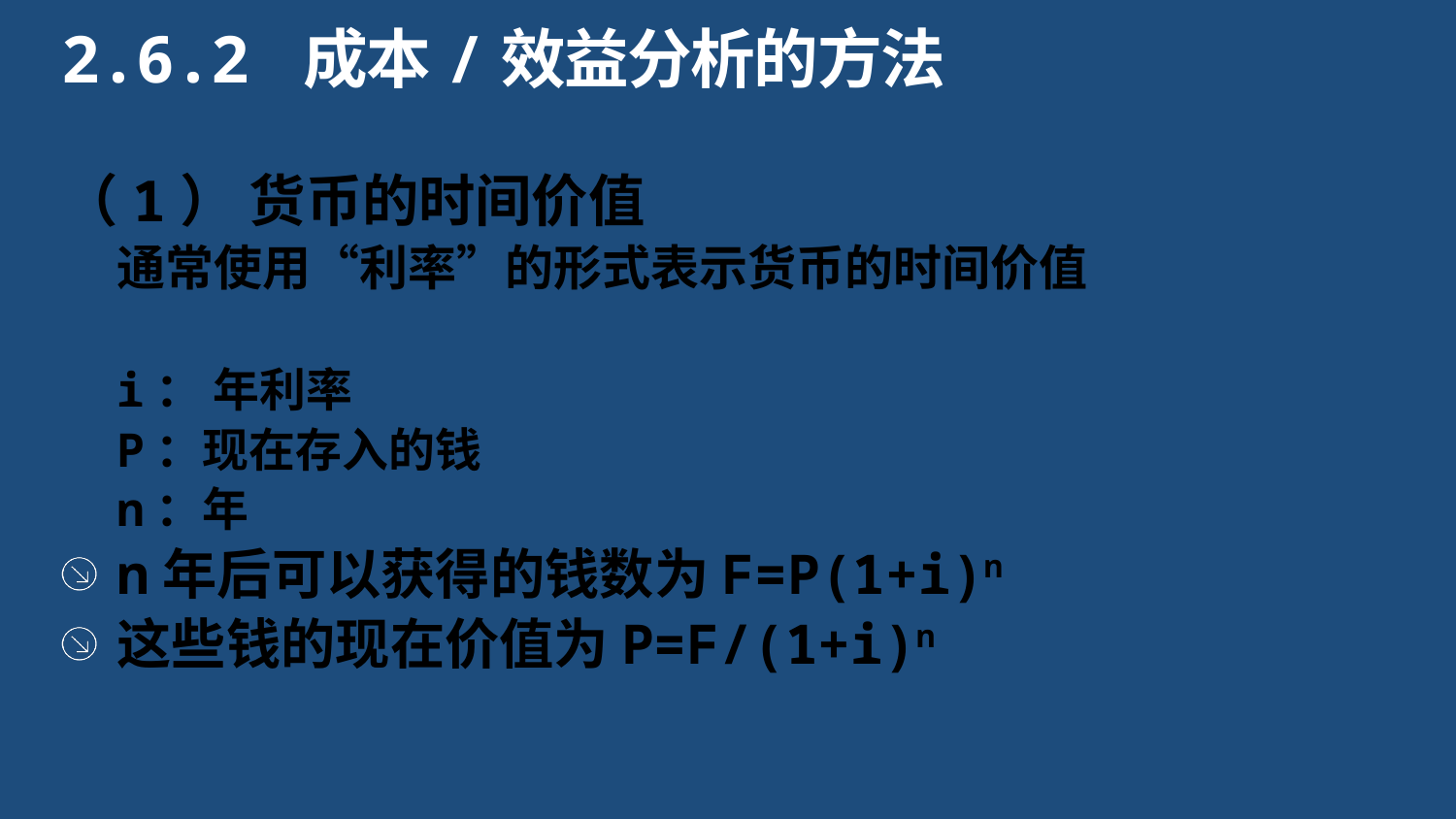

2.6.2 成本/效益分析的方法
（1） 货币的时间价值
通常使用“利率”的形式表示货币的时间价值

i： 年利率
P：现在存入的钱
n：年
n年后可以获得的钱数为F=P(1+i)n
这些钱的现在价值为P=F/(1+i)n